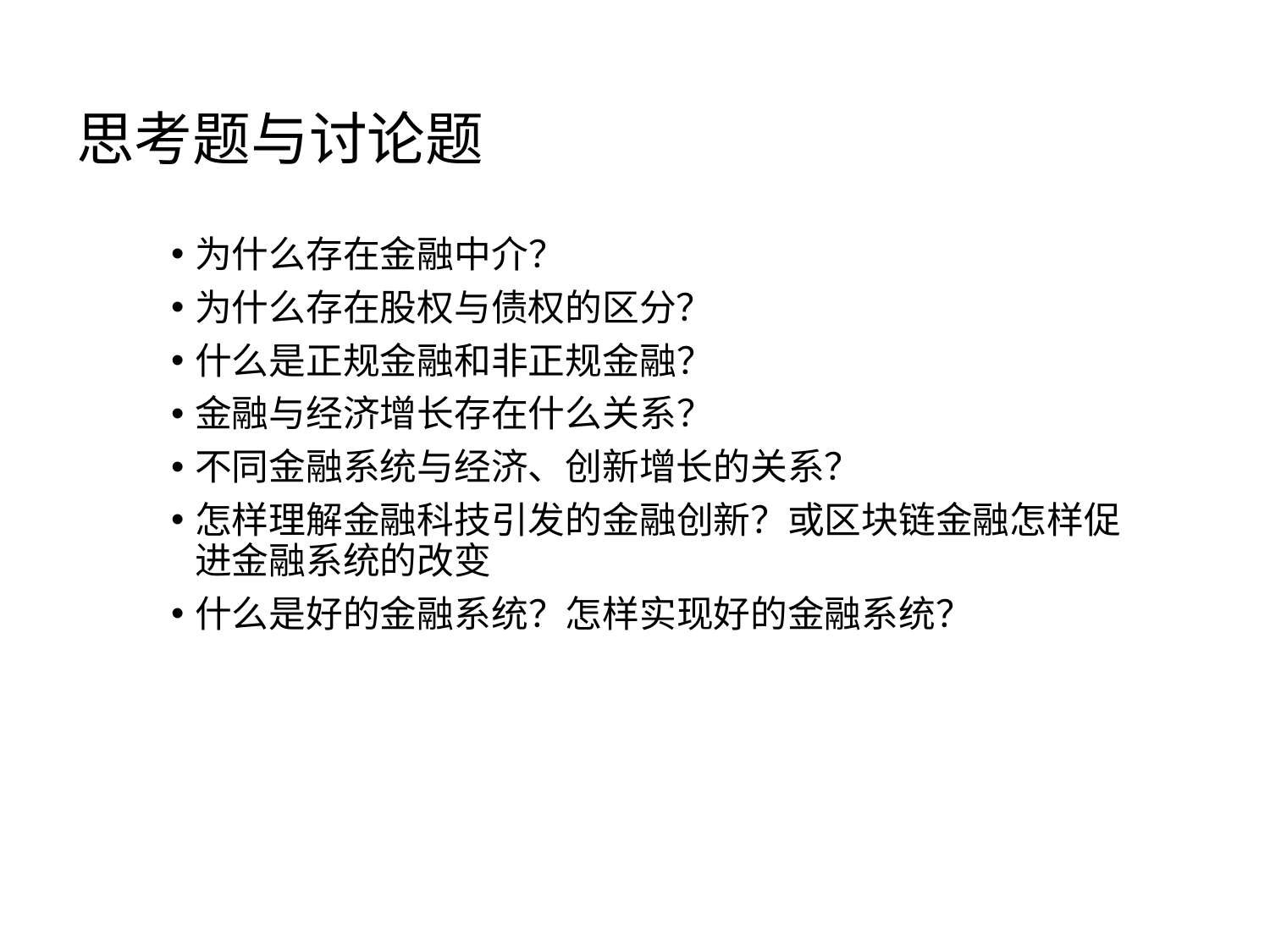

# 思考题与讨论题
为什么存在金融中介？
为什么存在股权与债权的区分？
什么是正规金融和非正规金融？
金融与经济增长存在什么关系？
不同金融系统与经济、创新增长的关系？
怎样理解金融科技引发的金融创新？或区块链金融怎样促进金融系统的改变
什么是好的金融系统？怎样实现好的金融系统？